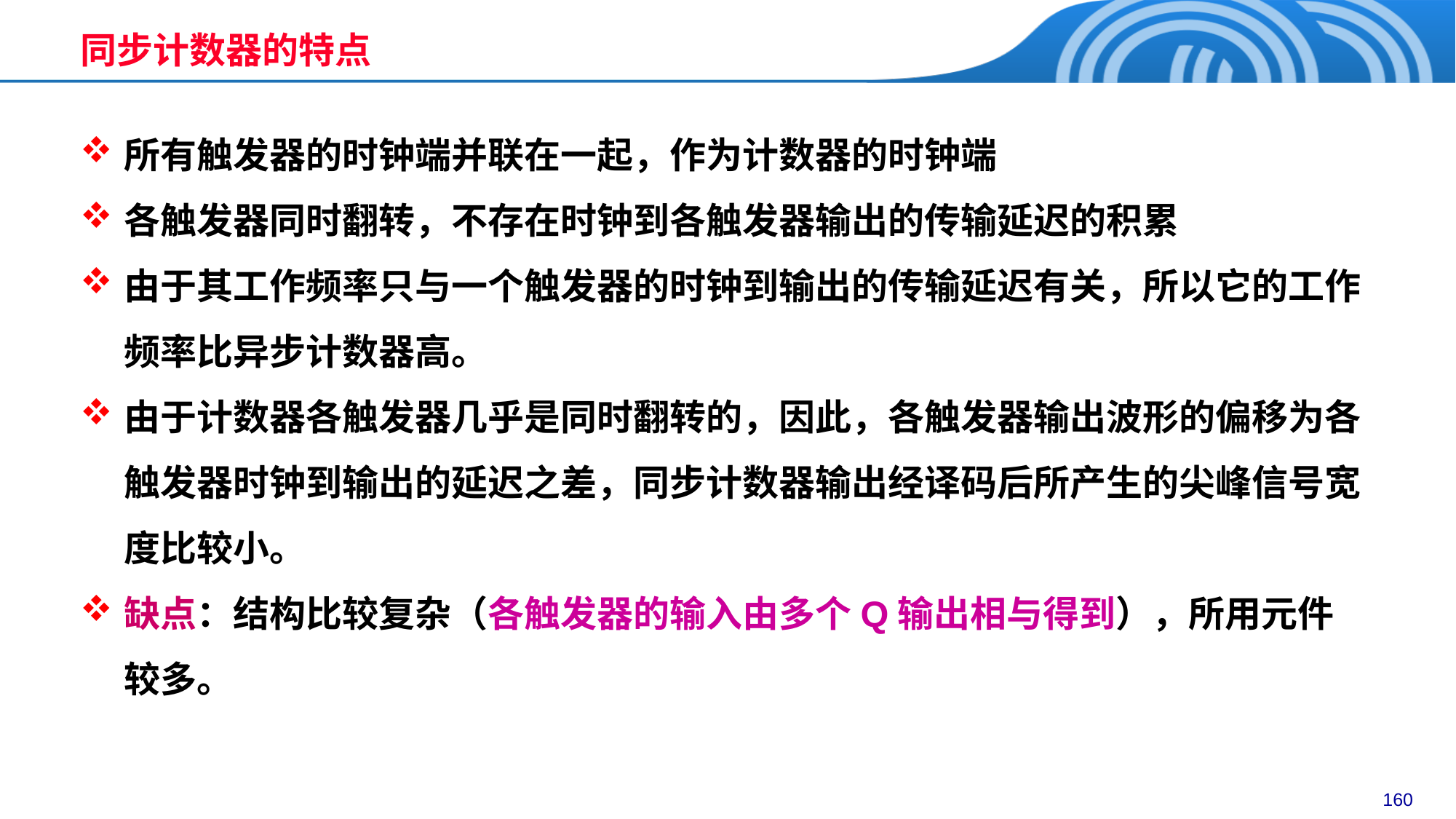

同步计数器的特点
所有触发器的时钟端并联在一起，作为计数器的时钟端
各触发器同时翻转，不存在时钟到各触发器输出的传输延迟的积累
由于其工作频率只与一个触发器的时钟到输出的传输延迟有关，所以它的工作频率比异步计数器高。
由于计数器各触发器几乎是同时翻转的，因此，各触发器输出波形的偏移为各触发器时钟到输出的延迟之差，同步计数器输出经译码后所产生的尖峰信号宽度比较小。
缺点：结构比较复杂（各触发器的输入由多个Q输出相与得到），所用元件较多。